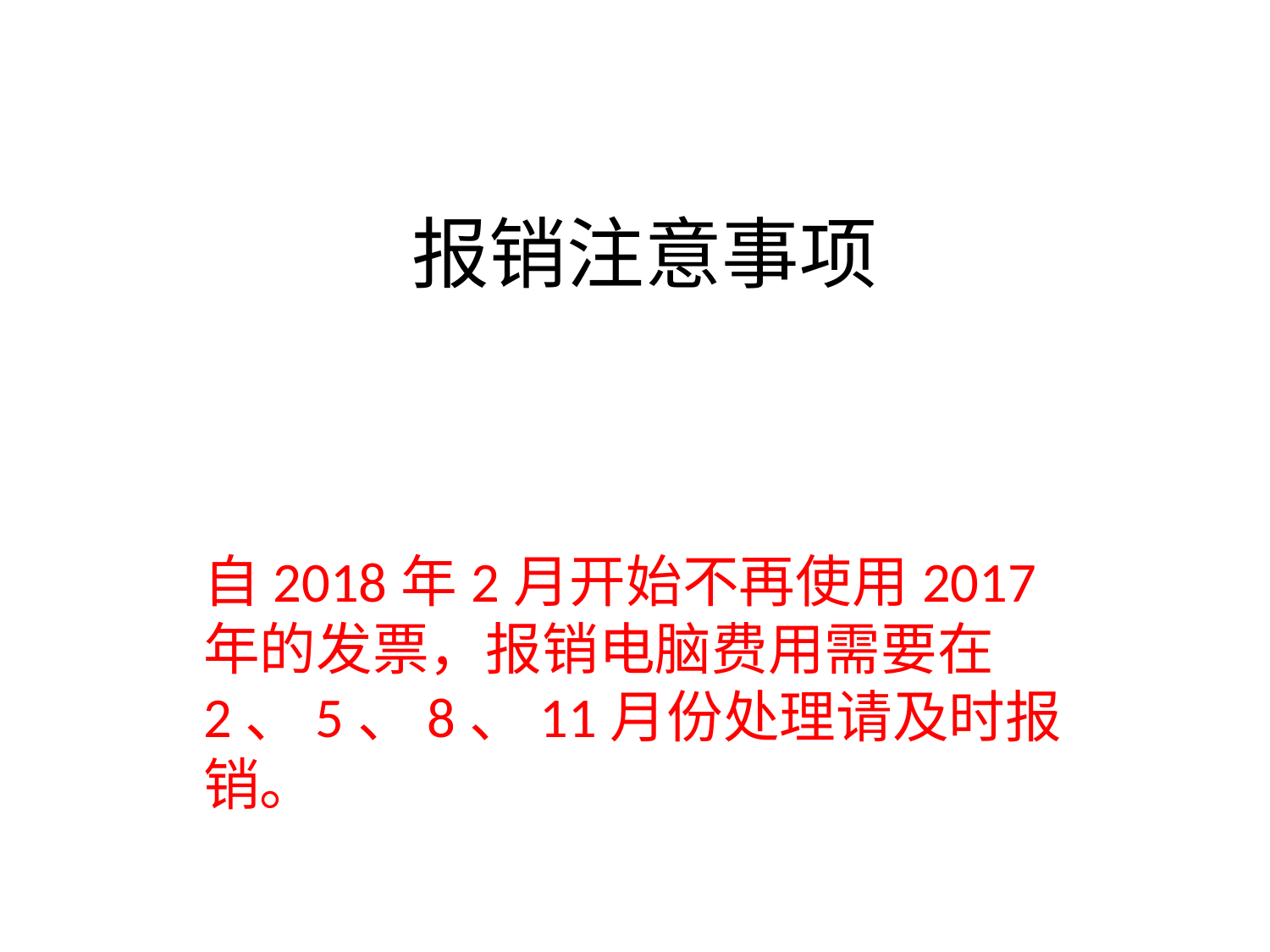

# 报销注意事项
自2018年2月开始不再使用2017年的发票，报销电脑费用需要在2、5、8、11月份处理请及时报销。